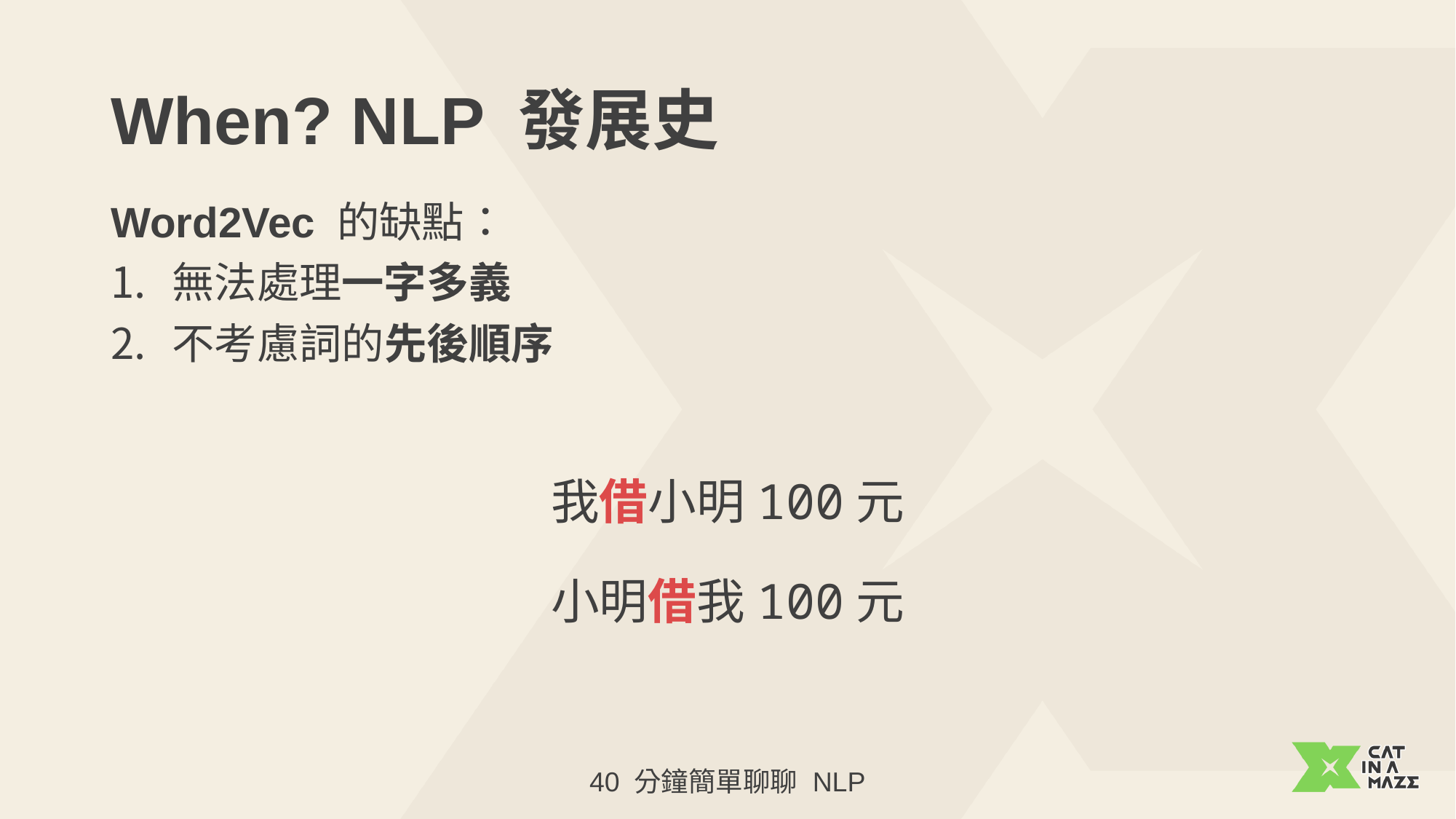

# When? NLP 發展史
Word2Vec 的缺點：
無法處理一字多義
不考慮詞的先後順序
我借小明100元
小明借我100元
40 分鐘簡單聊聊 NLP